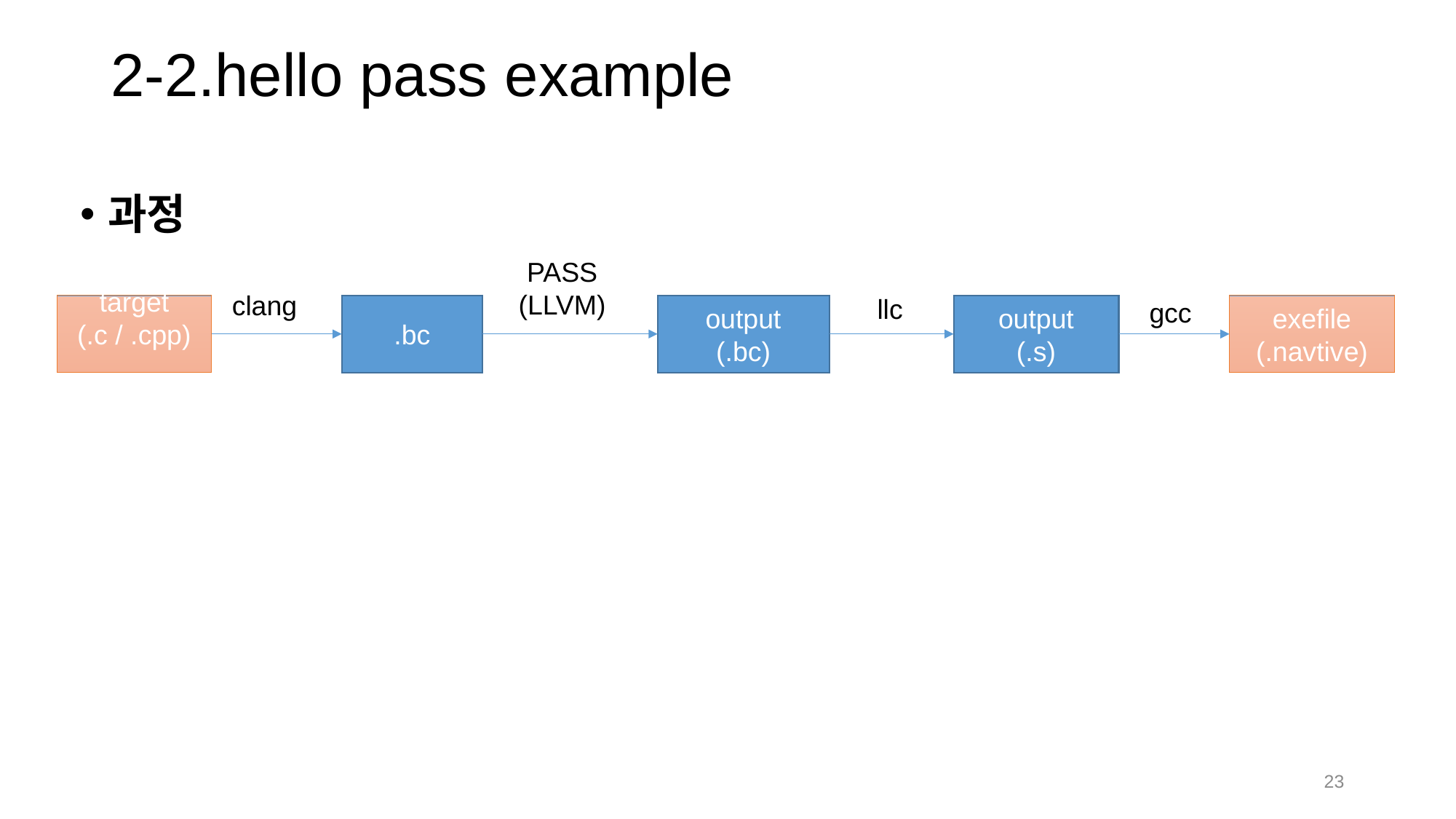

# 2-2.hello pass example
과정
PASS
(LLVM)
clang
llc
gcc
target
(.c / .cpp)

.bc
output
(.bc)
output
(.s)
exefile
(.navtive)
23